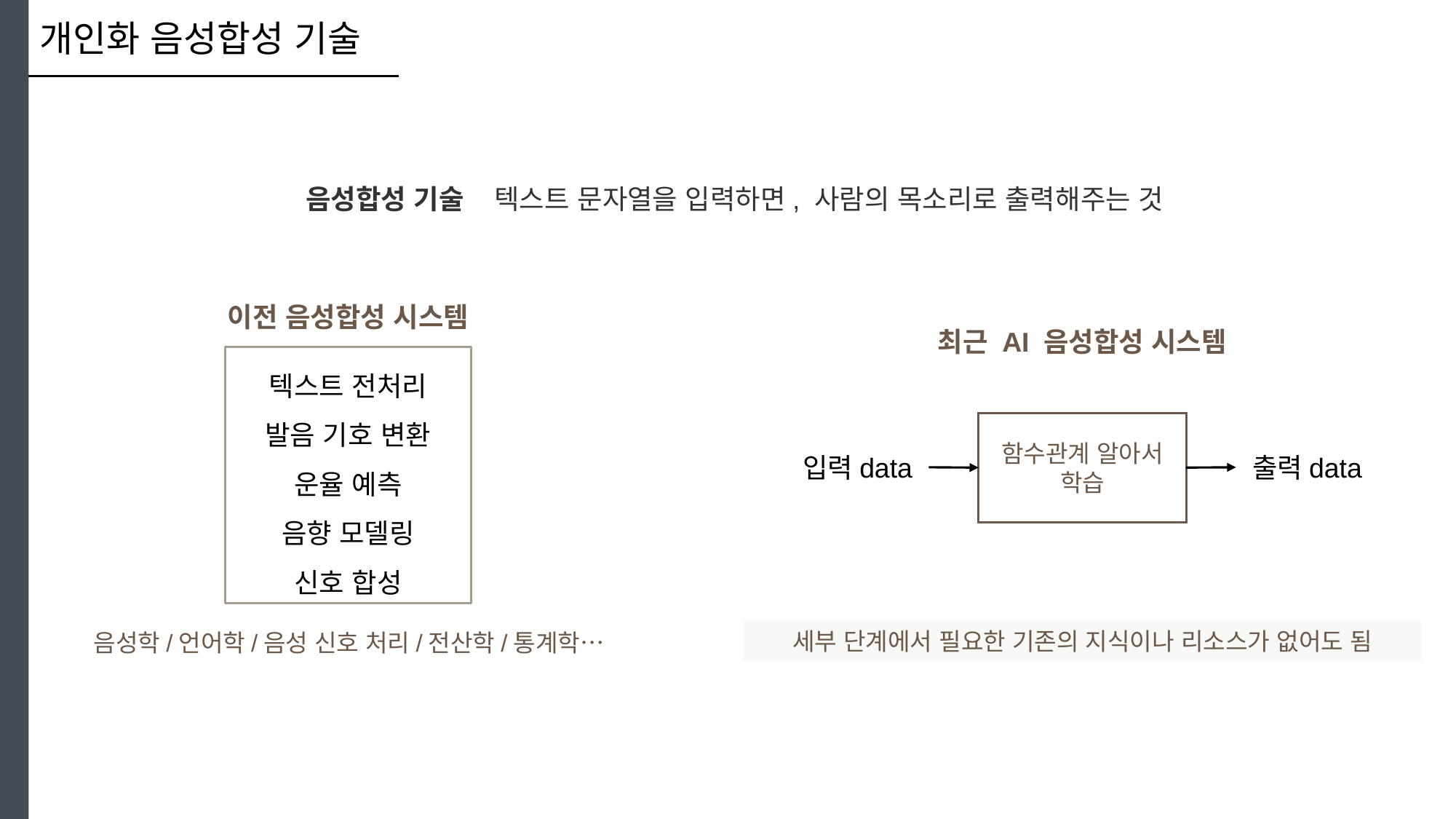

개인화 음성합성 기술
 음성합성 기술    텍스트 문자열을 입력하면, 사람의 목소리로 출력해주는 것
이전 음성합성 시스템
텍스트 전처리
발음 기호 변환
운율 예측
음향 모델링
신호 합성
음성학/언어학/음성 신호 처리/전산학/통계학…
최근 AI 음성합성 시스템
함수관계 알아서 학습
입력data
출력data
세부 단계에서 필요한 기존의 지식이나 리소스가 없어도 됨